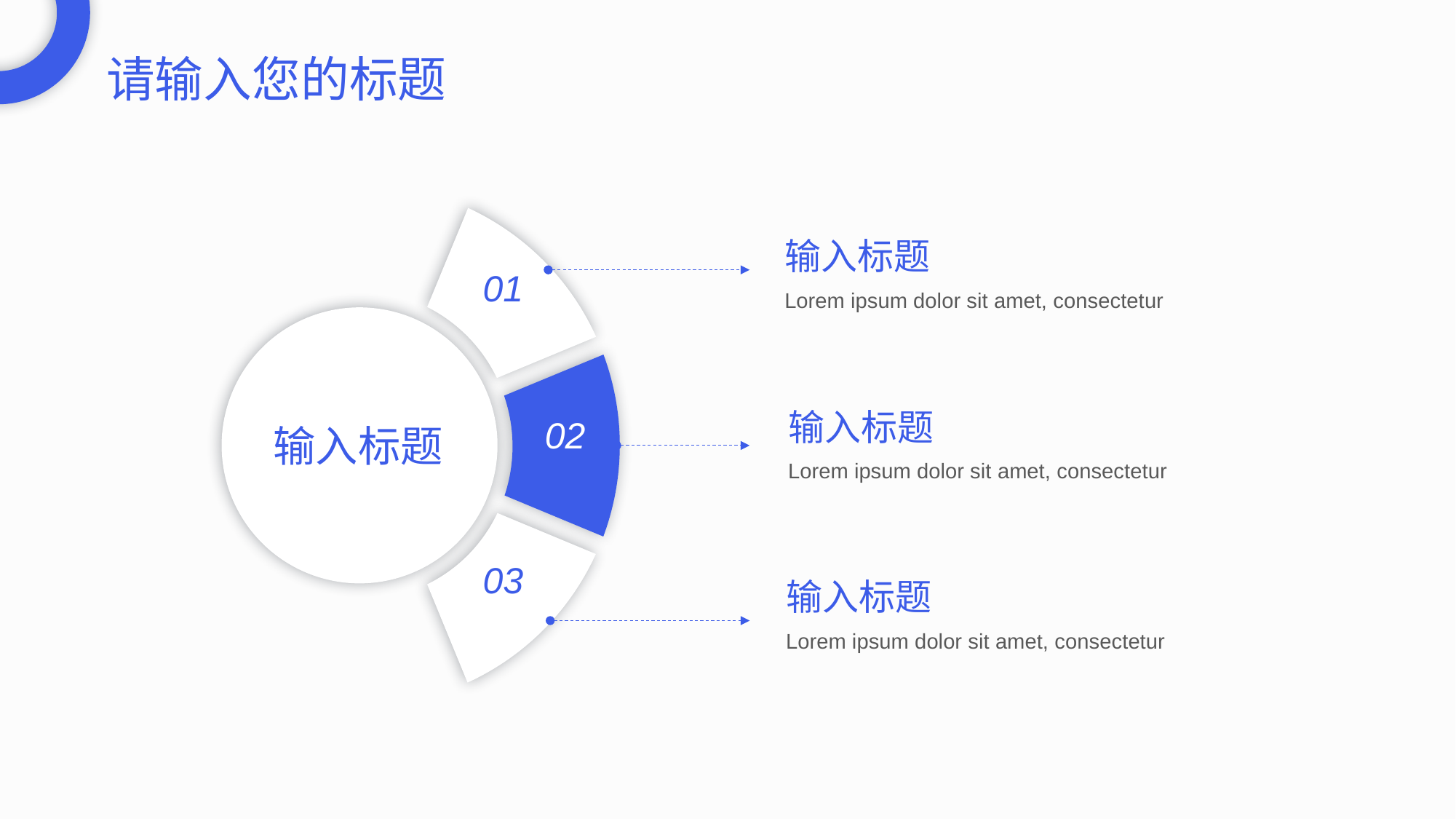

请输入您的标题

输入标题
Lorem ipsum dolor sit amet, consectetur
01

输入标题

输入标题
Lorem ipsum dolor sit amet, consectetur
02

03
输入标题
Lorem ipsum dolor sit amet, consectetur